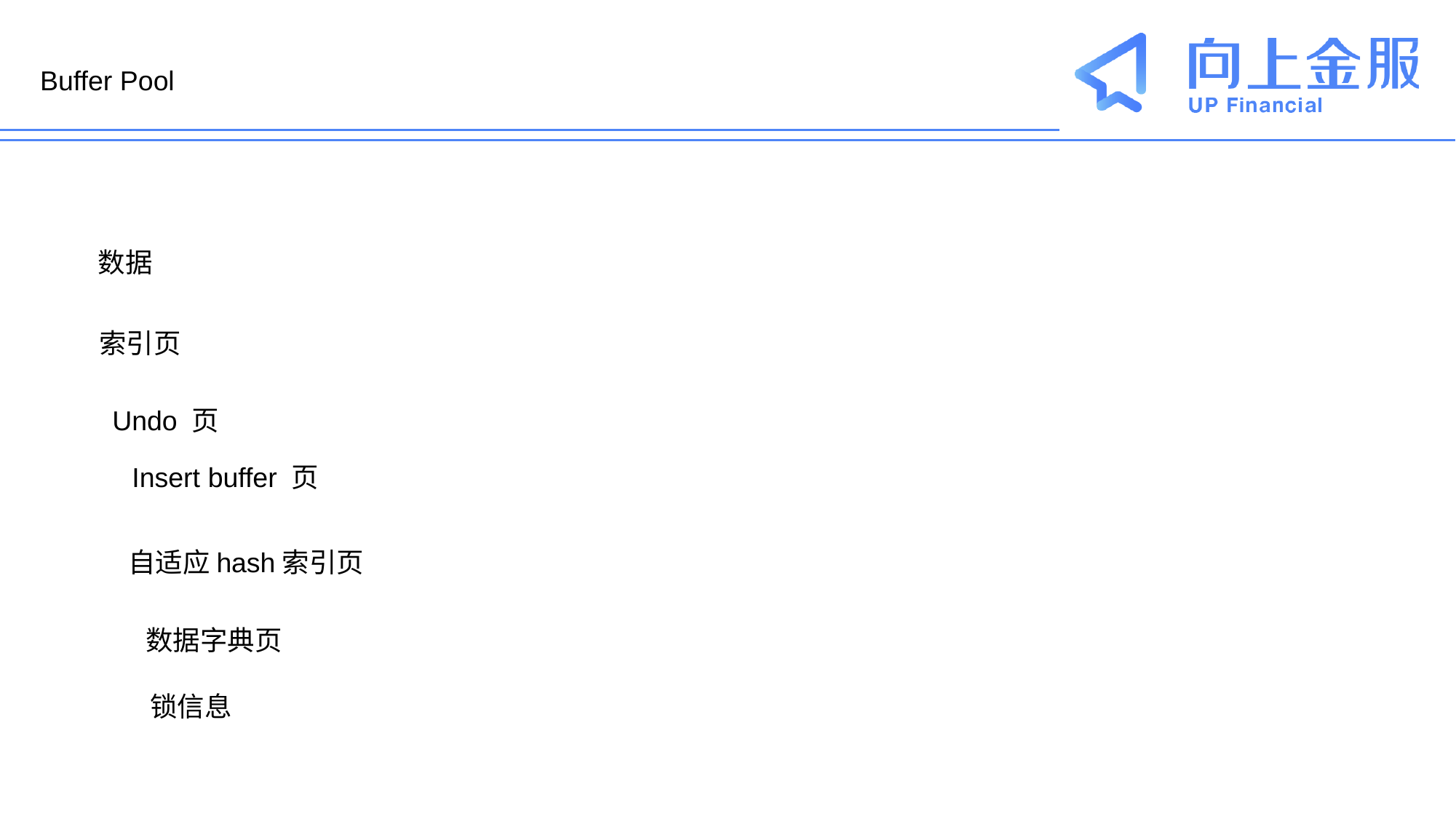

Buffer Pool
数据
索引页
Undo 页
Insert buffer 页
自适应hash索引页
数据字典页
锁信息